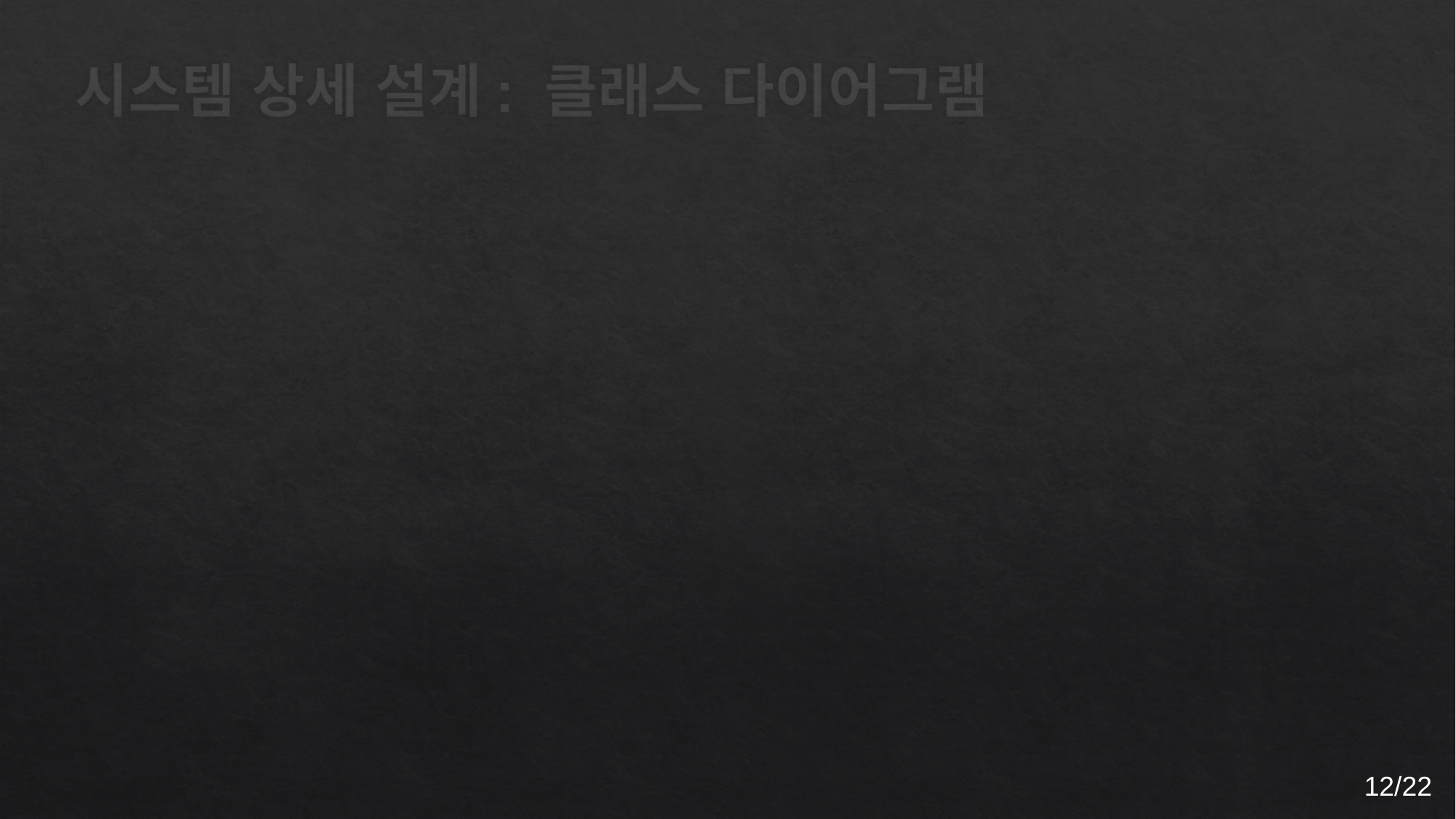

# 시스템 상세 설계: 클래스 다이어그램
12/22